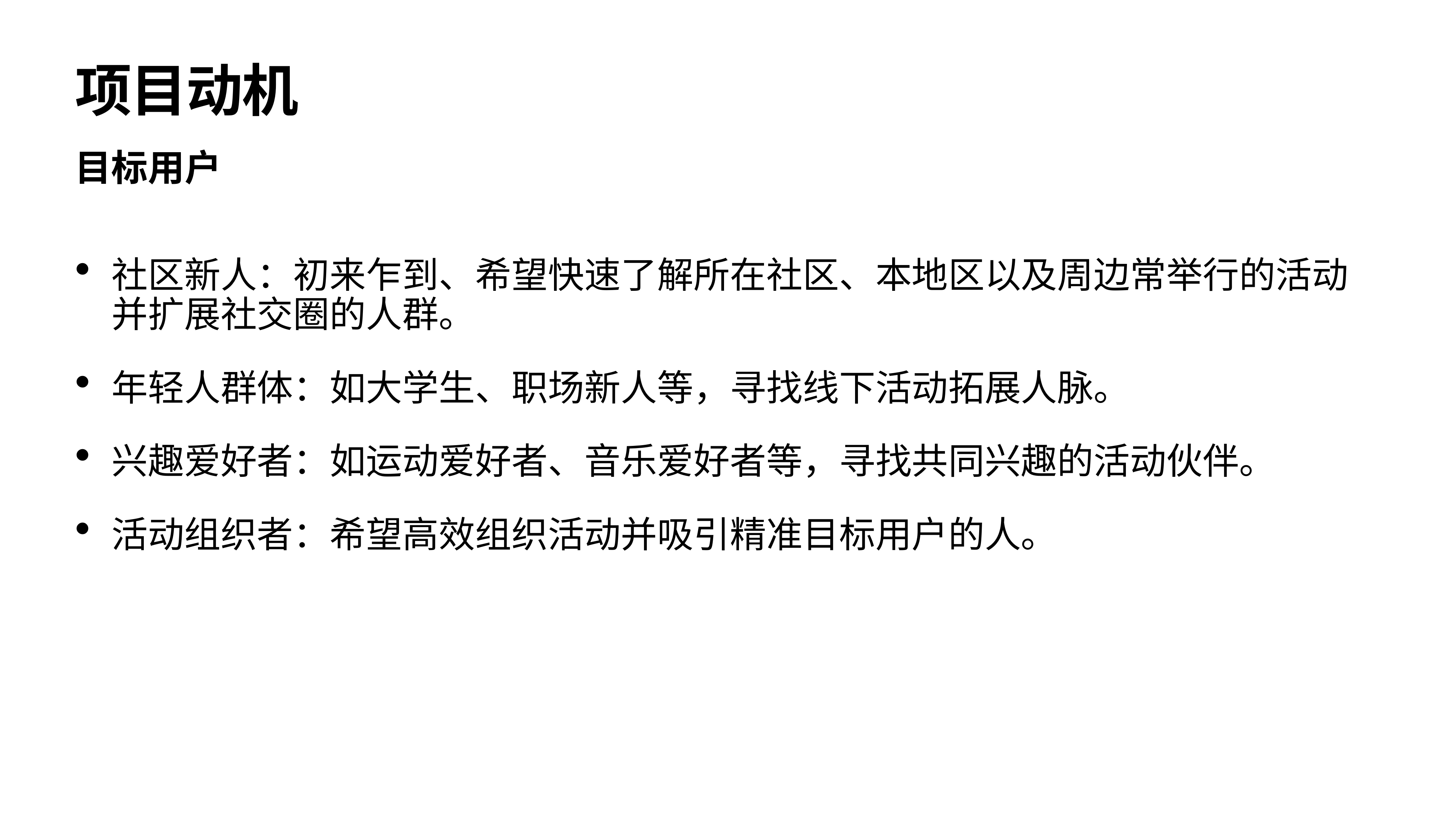

# 项目动机
目标用户
社区新人：初来乍到、希望快速了解所在社区、本地区以及周边常举行的活动并扩展社交圈的人群。
年轻人群体：如大学生、职场新人等，寻找线下活动拓展人脉。
兴趣爱好者：如运动爱好者、音乐爱好者等，寻找共同兴趣的活动伙伴。
活动组织者：希望高效组织活动并吸引精准目标用户的人。